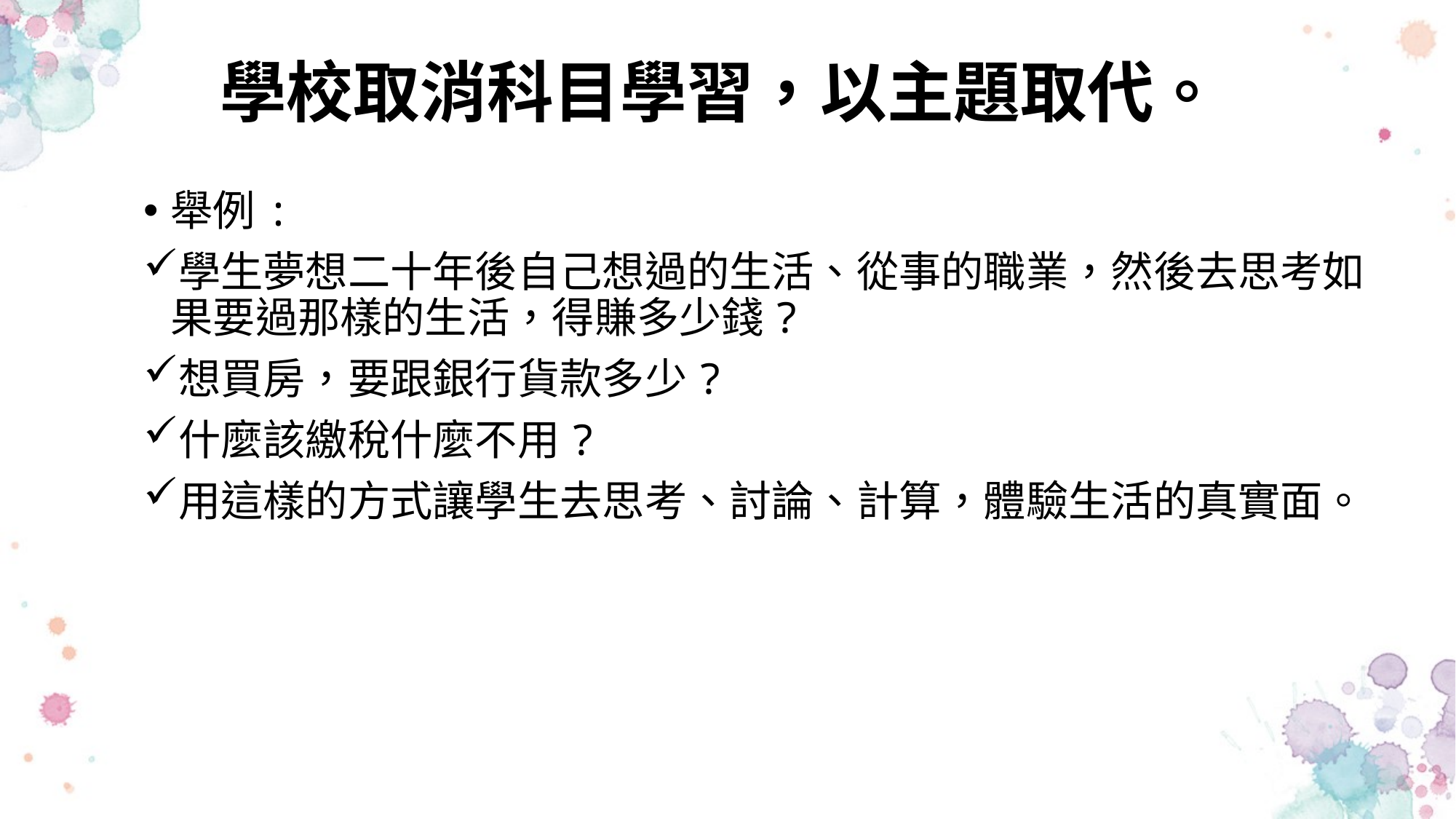

學校取消科目學習，以主題取代。
舉例:
學生夢想二十年後自己想過的生活、從事的職業，然後去思考如果要過那樣的生活，得賺多少錢?
想買房，要跟銀行貨款多少?
什麼該繳稅什麼不用?
用這樣的方式讓學生去思考、討論、計算，體驗生活的真實面。